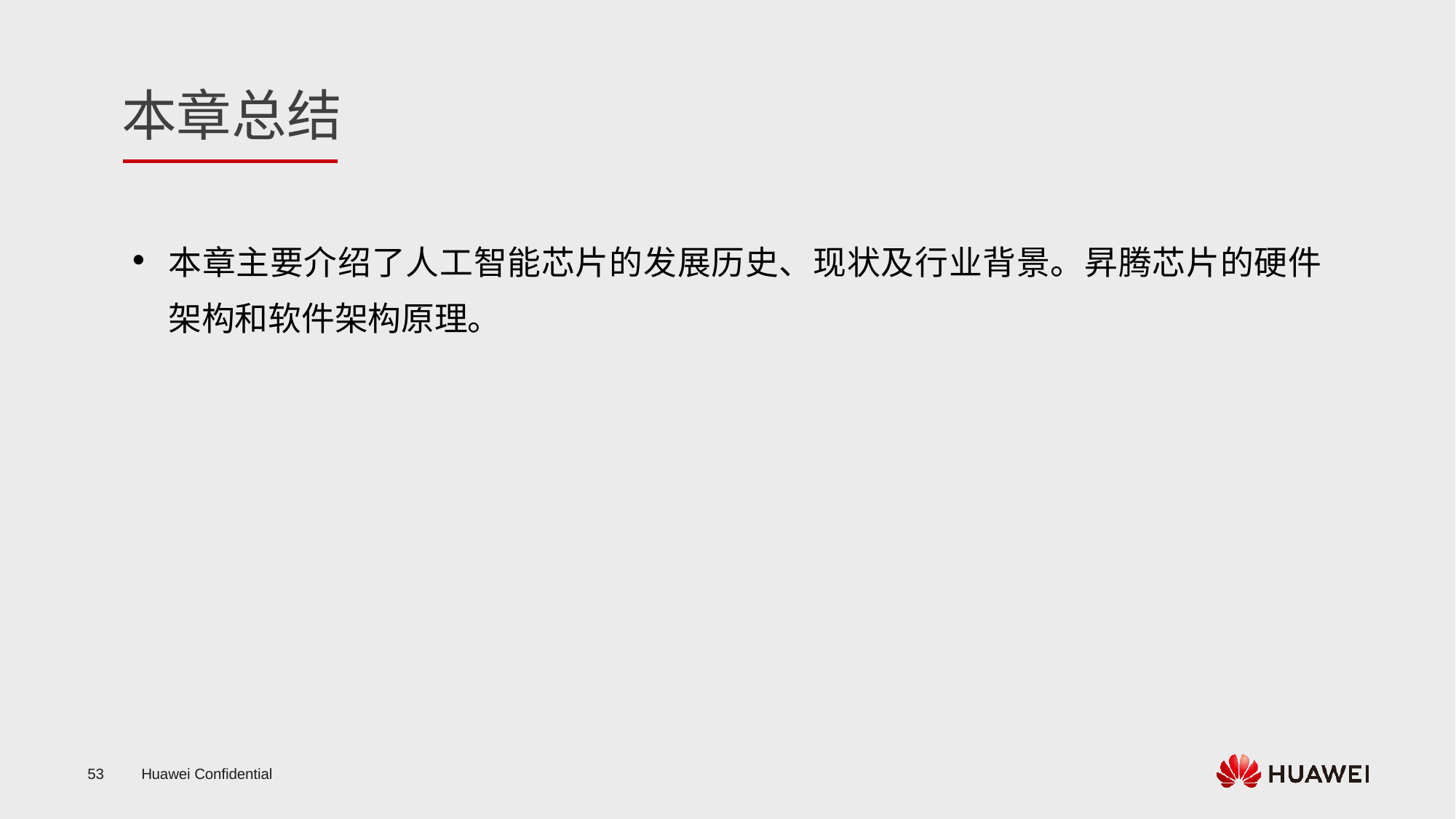

本章主要介绍了人工智能芯片的发展历史、现状及行业背景。昇腾芯片的硬件架构和软件架构原理。